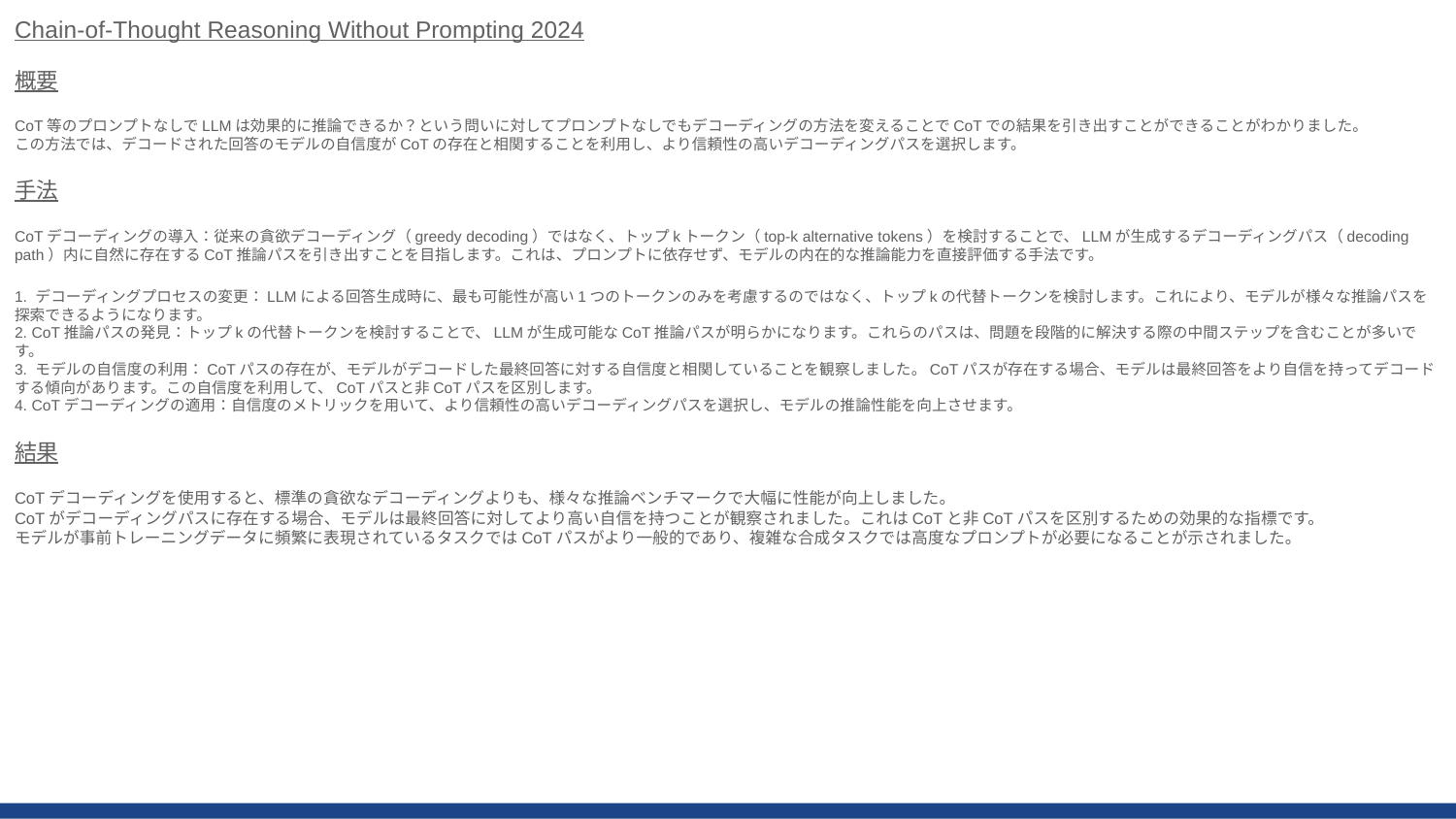

Chain-of-Thought Reasoning Without Prompting 2024
概要
CoT等のプロンプトなしでLLMは効果的に推論できるか？という問いに対してプロンプトなしでもデコーディングの方法を変えることでCoTでの結果を引き出すことができることがわかりました。
この方法では、デコードされた回答のモデルの自信度がCoTの存在と相関することを利用し、より信頼性の高いデコーディングパスを選択します。
手法
CoTデコーディングの導入：従来の貪欲デコーディング（greedy decoding）ではなく、トップkトークン（top-k alternative tokens）を検討することで、LLMが生成するデコーディングパス（decoding path）内に自然に存在するCoT推論パスを引き出すことを目指します。これは、プロンプトに依存せず、モデルの内在的な推論能力を直接評価する手法です。
1. デコーディングプロセスの変更：LLMによる回答生成時に、最も可能性が高い1つのトークンのみを考慮するのではなく、トップkの代替トークンを検討します。これにより、モデルが様々な推論パスを探索できるようになります。
2. CoT推論パスの発見：トップkの代替トークンを検討することで、LLMが生成可能なCoT推論パスが明らかになります。これらのパスは、問題を段階的に解決する際の中間ステップを含むことが多いです。
3. モデルの自信度の利用：CoTパスの存在が、モデルがデコードした最終回答に対する自信度と相関していることを観察しました。CoTパスが存在する場合、モデルは最終回答をより自信を持ってデコードする傾向があります。この自信度を利用して、CoTパスと非CoTパスを区別します。
4. CoTデコーディングの適用：自信度のメトリックを用いて、より信頼性の高いデコーディングパスを選択し、モデルの推論性能を向上させます。
結果
CoTデコーディングを使用すると、標準の貪欲なデコーディングよりも、様々な推論ベンチマークで大幅に性能が向上しました。
CoTがデコーディングパスに存在する場合、モデルは最終回答に対してより高い自信を持つことが観察されました。これはCoTと非CoTパスを区別するための効果的な指標です。
モデルが事前トレーニングデータに頻繁に表現されているタスクではCoTパスがより一般的であり、複雑な合成タスクでは高度なプロンプトが必要になることが示されました。